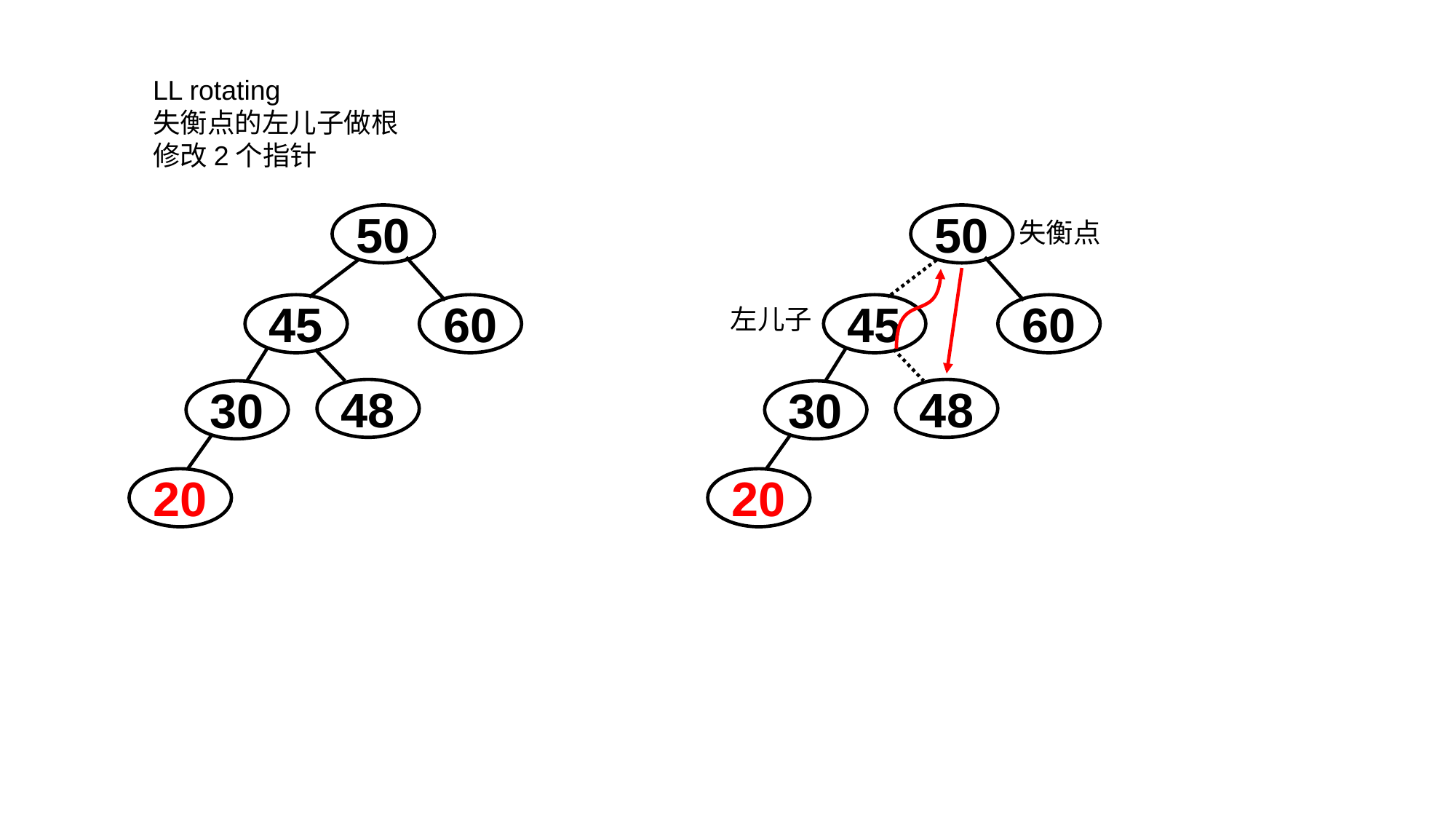

LL rotating
失衡点的左儿子做根
修改2个指针
50
50

失衡点
45
60
45
60

左儿子
48
48
30
30

20
20